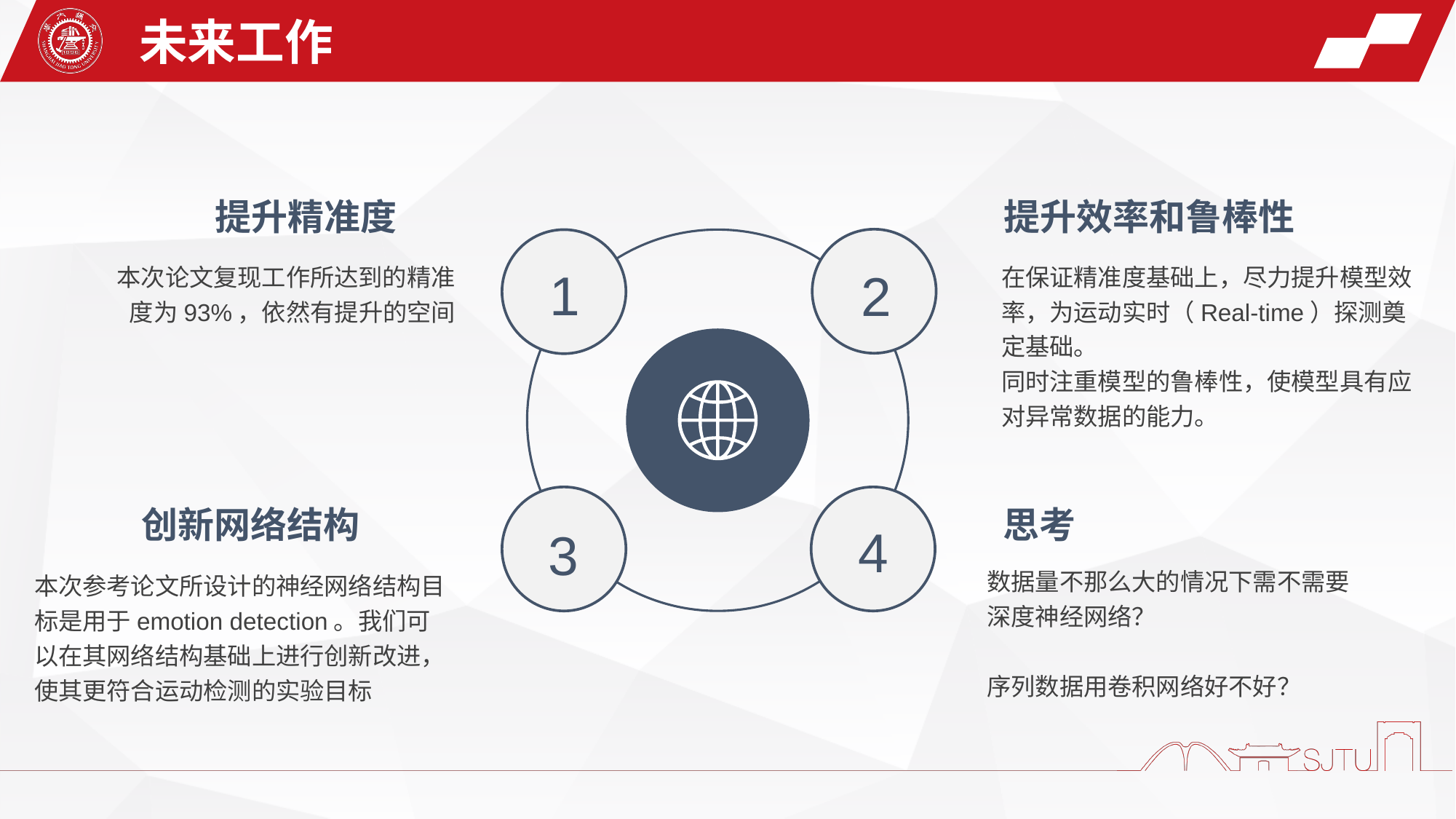

未来工作
提升精准度
提升效率和鲁棒性

1
2

4
3
本次论文复现工作所达到的精准度为93%，依然有提升的空间
在保证精准度基础上，尽力提升模型效率，为运动实时（Real-time）探测奠定基础。
同时注重模型的鲁棒性，使模型具有应对异常数据的能力。
思考
创新网络结构
数据量不那么大的情况下需不需要深度神经网络？

序列数据用卷积网络好不好？
本次参考论文所设计的神经网络结构目标是用于emotion detection。我们可以在其网络结构基础上进行创新改进，使其更符合运动检测的实验目标